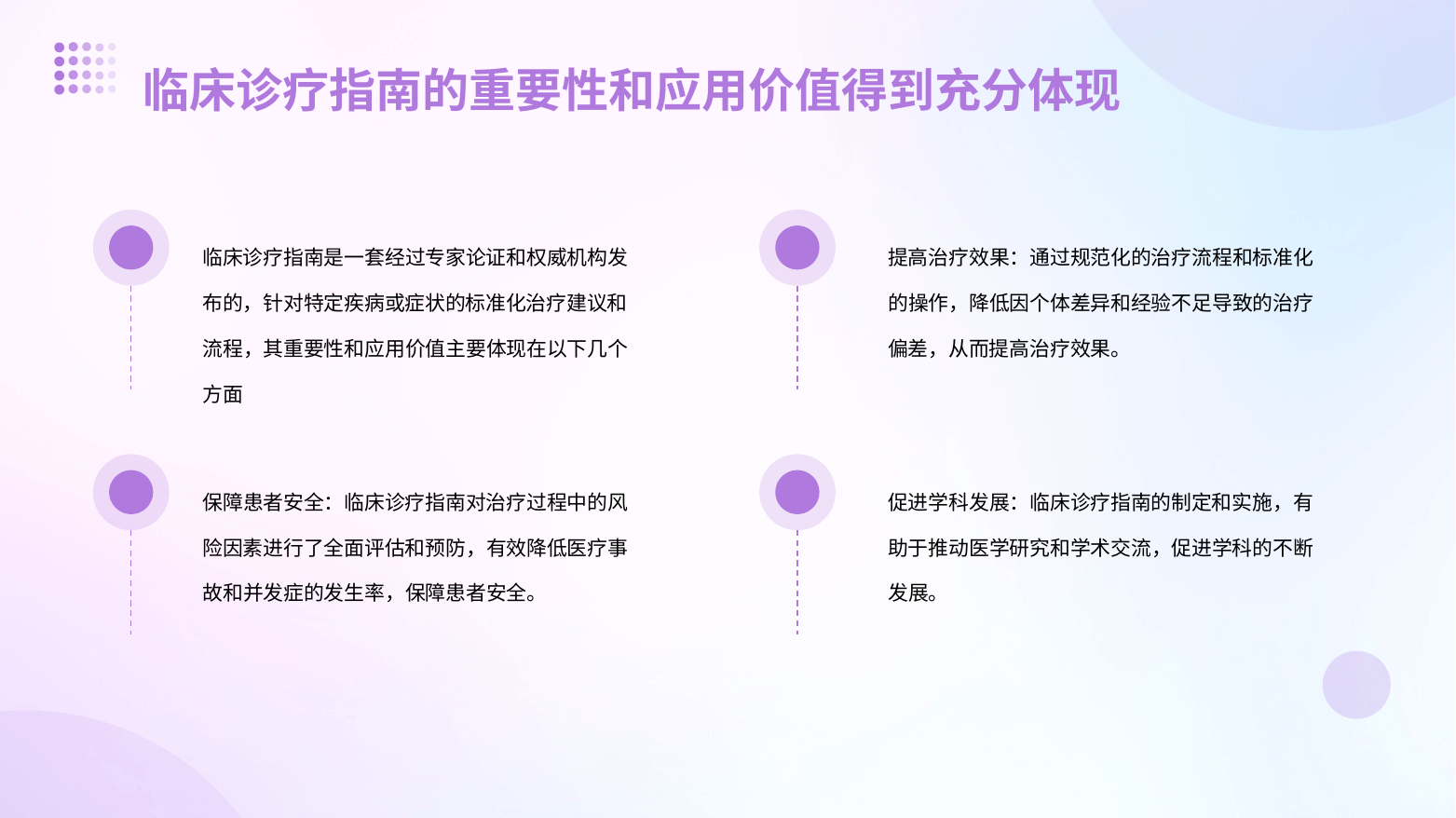

临床诊疗指南的重要性和应用价值得到充分体现

临床诊疗指南是一套经过专家论证和权威机构发布的，针对特定疾病或症状的标准化治疗建议和流程，其重要性和应用价值主要体现在以下几个方面

提高治疗效果：通过规范化的治疗流程和标准化的操作，降低因个体差异和经验不足导致的治疗偏差，从而提高治疗效果。

保障患者安全：临床诊疗指南对治疗过程中的风险因素进行了全面评估和预防，有效降低医疗事故和并发症的发生率，保障患者安全。

促进学科发展：临床诊疗指南的制定和实施，有助于推动医学研究和学术交流，促进学科的不断发展。